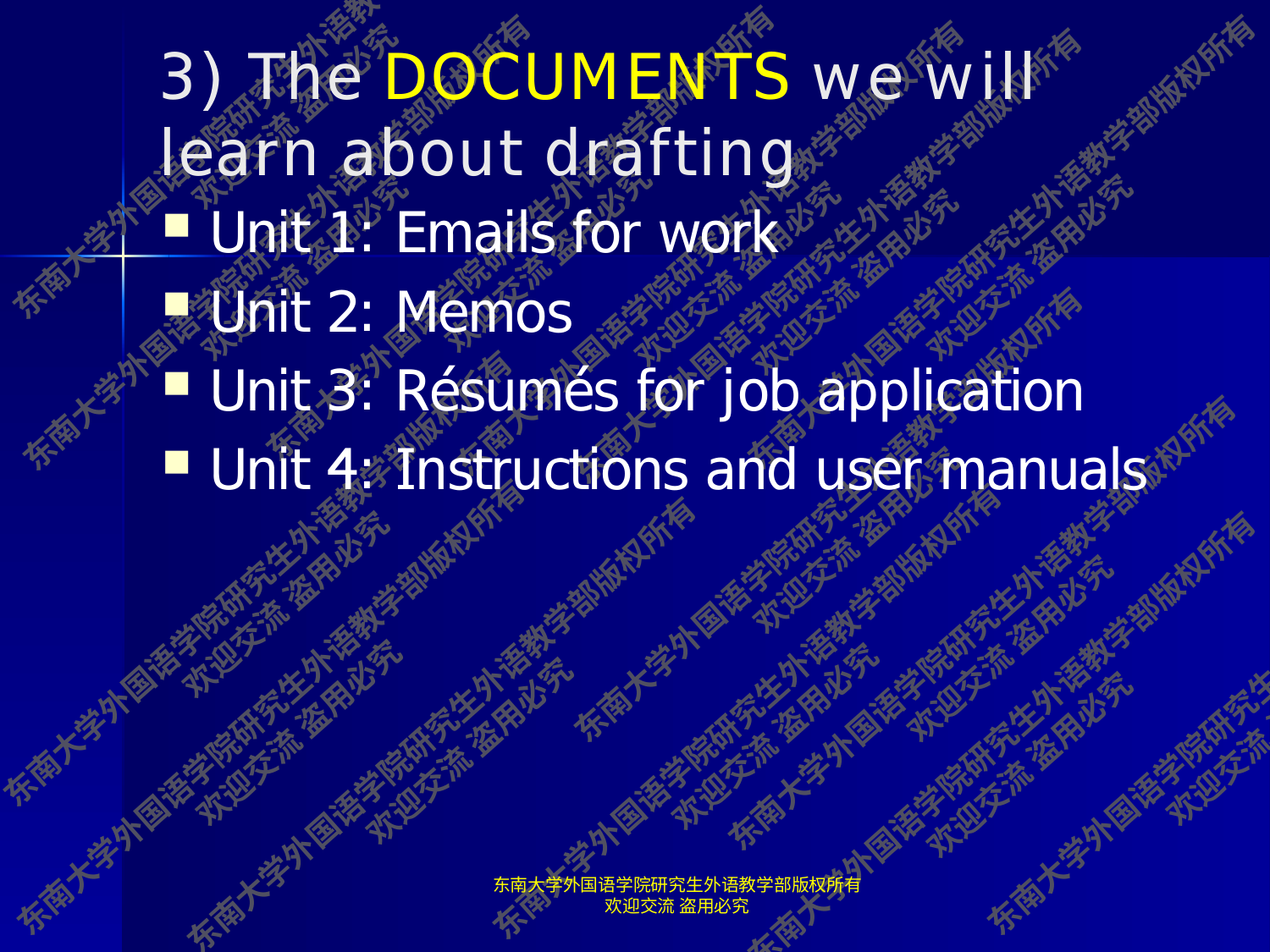

# 3) The DOCUMENTS we will learn about drafting
Unit 1: Emails for work
Unit 2: Memos
Unit 3: Résumés for job application
Unit 4: Instructions and user manuals
东南大学外国语学院研究生外语教学部版权所有 欢迎交流 盗用必究